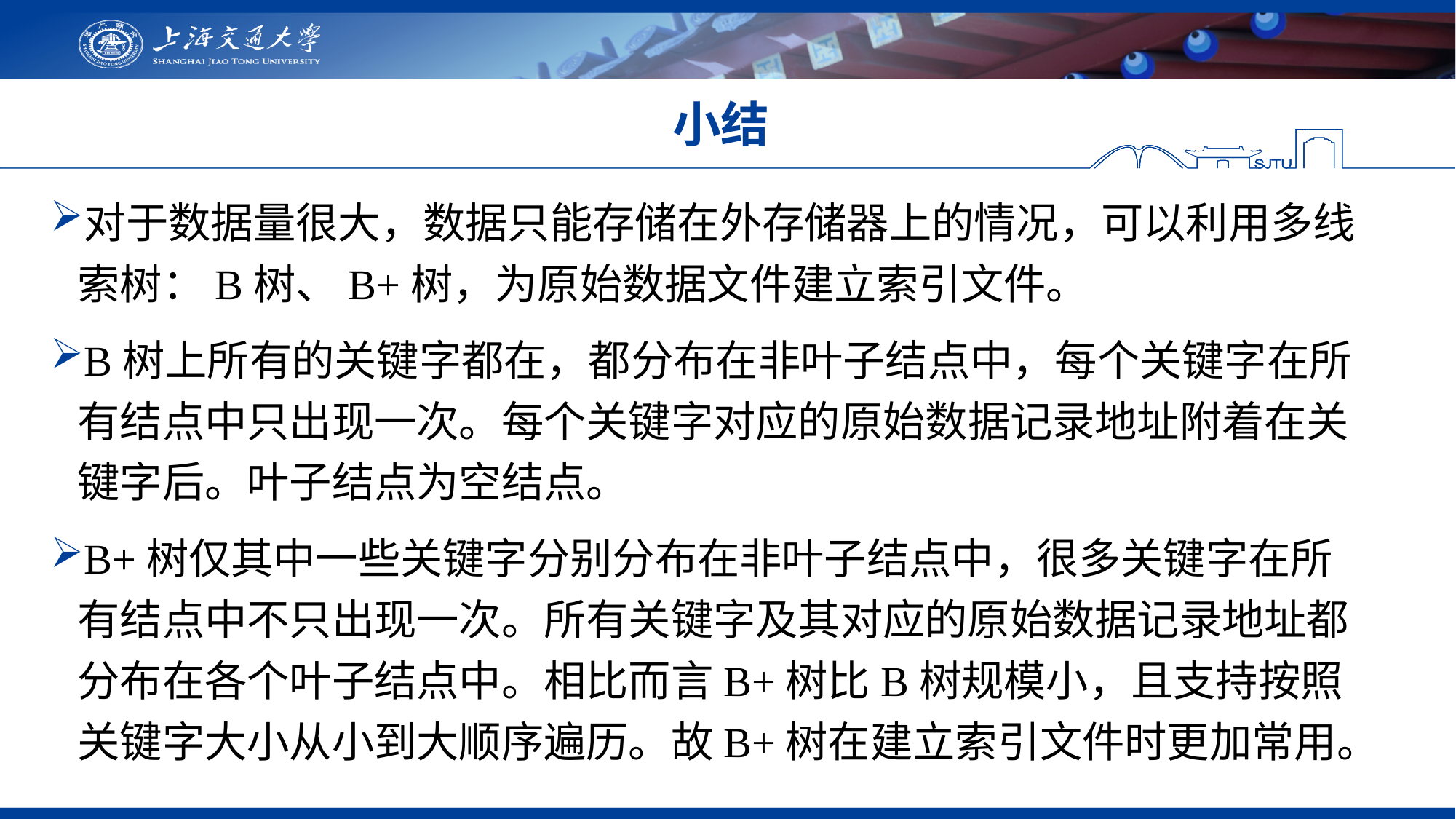

# 小结
对于数据量很大，数据只能存储在外存储器上的情况，可以利用多线索树：B树、B+树，为原始数据文件建立索引文件。
B树上所有的关键字都在，都分布在非叶子结点中，每个关键字在所有结点中只出现一次。每个关键字对应的原始数据记录地址附着在关键字后。叶子结点为空结点。
B+树仅其中一些关键字分别分布在非叶子结点中，很多关键字在所有结点中不只出现一次。所有关键字及其对应的原始数据记录地址都分布在各个叶子结点中。相比而言B+树比B树规模小，且支持按照关键字大小从小到大顺序遍历。故B+树在建立索引文件时更加常用。